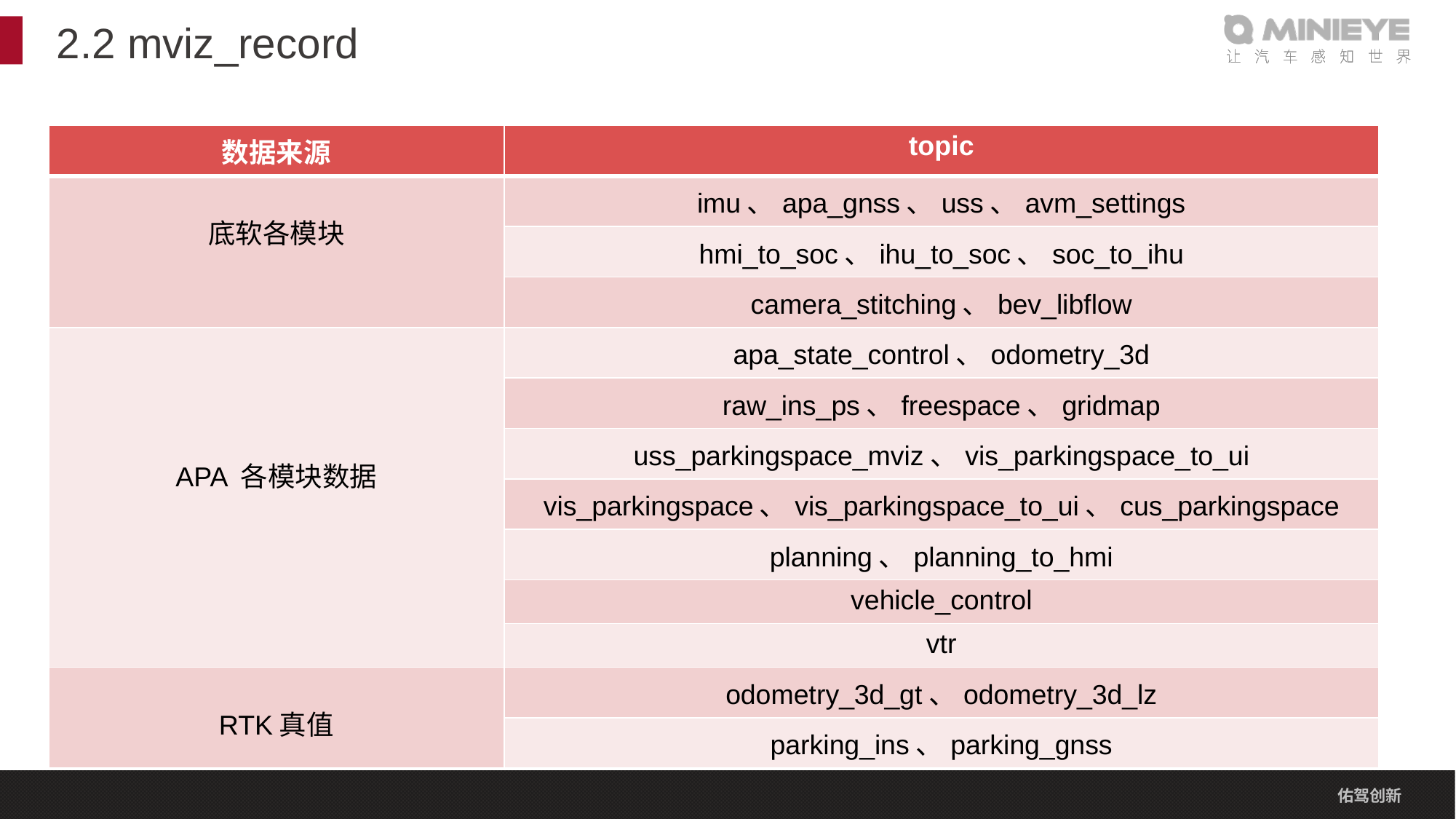

# 2.2 mviz_record
| 数据来源 | topic |
| --- | --- |
| 底软各模块 | imu、apa\_gnss、uss、avm\_settings |
|  | hmi\_to\_soc、ihu\_to\_soc、soc\_to\_ihu |
|  | camera\_stitching、bev\_libflow |
| APA 各模块数据 | apa\_state\_control、odometry\_3d |
|  | raw\_ins\_ps、freespace、gridmap |
|  | uss\_parkingspace\_mviz、vis\_parkingspace\_to\_ui |
|  | vis\_parkingspace、vis\_parkingspace\_to\_ui、cus\_parkingspace |
|  | planning、planning\_to\_hmi |
|  | vehicle\_control |
|  | vtr |
| RTK真值 | odometry\_3d\_gt、odometry\_3d\_lz |
|  | parking\_ins、parking\_gnss |